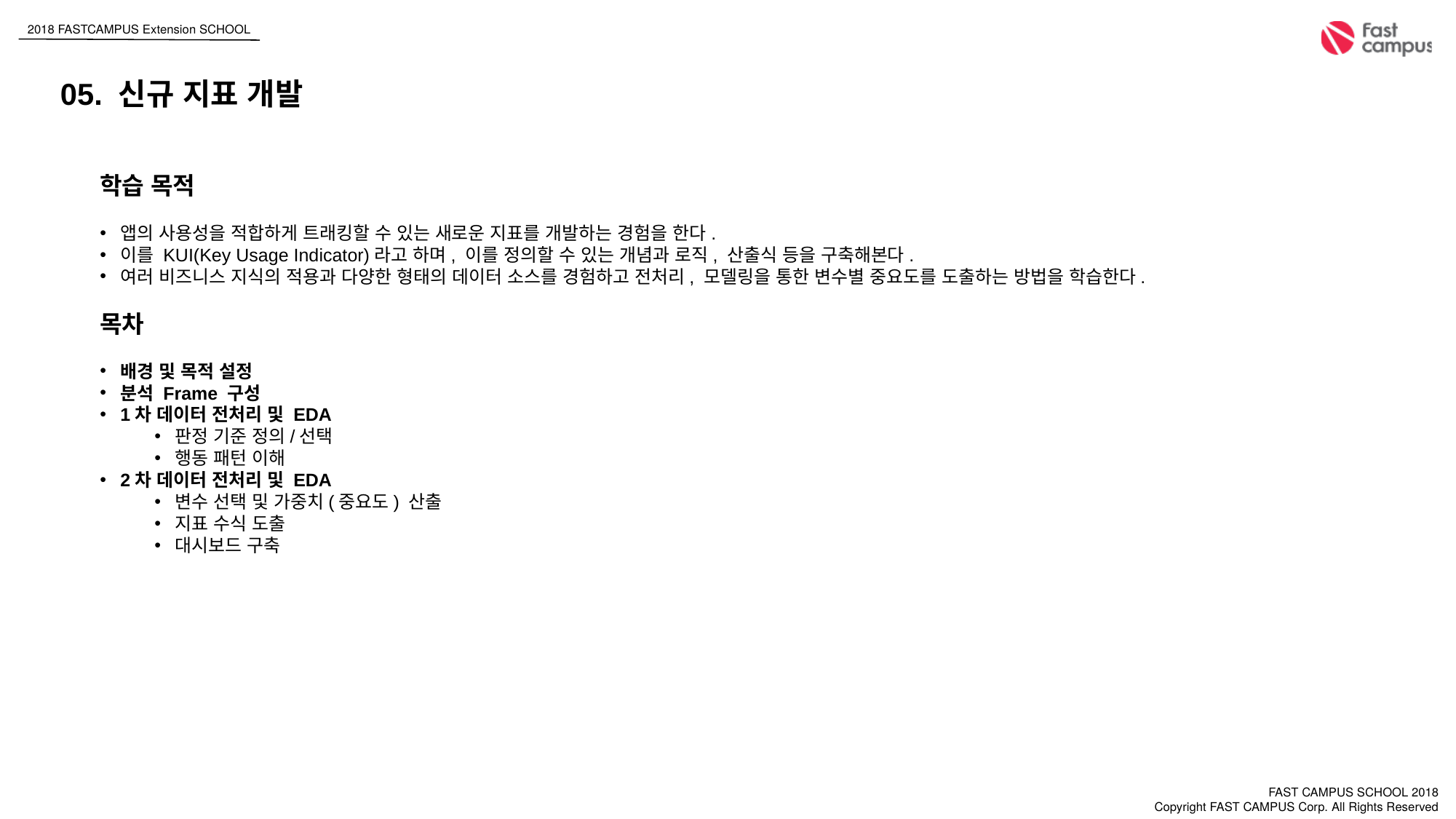

05. 신규 지표 개발
학습 목적

앱의 사용성을 적합하게 트래킹할 수 있는 새로운 지표를 개발하는 경험을 한다.
이를 KUI(Key Usage Indicator)라고 하며, 이를 정의할 수 있는 개념과 로직, 산출식 등을 구축해본다.
여러 비즈니스 지식의 적용과 다양한 형태의 데이터 소스를 경험하고 전처리, 모델링을 통한 변수별 중요도를 도출하는 방법을 학습한다.

목차

배경 및 목적 설정
분석 Frame 구성
1차 데이터 전처리 및 EDA
판정 기준 정의/선택
행동 패턴 이해
2차 데이터 전처리 및 EDA
변수 선택 및 가중치(중요도) 산출
지표 수식 도출
대시보드 구축